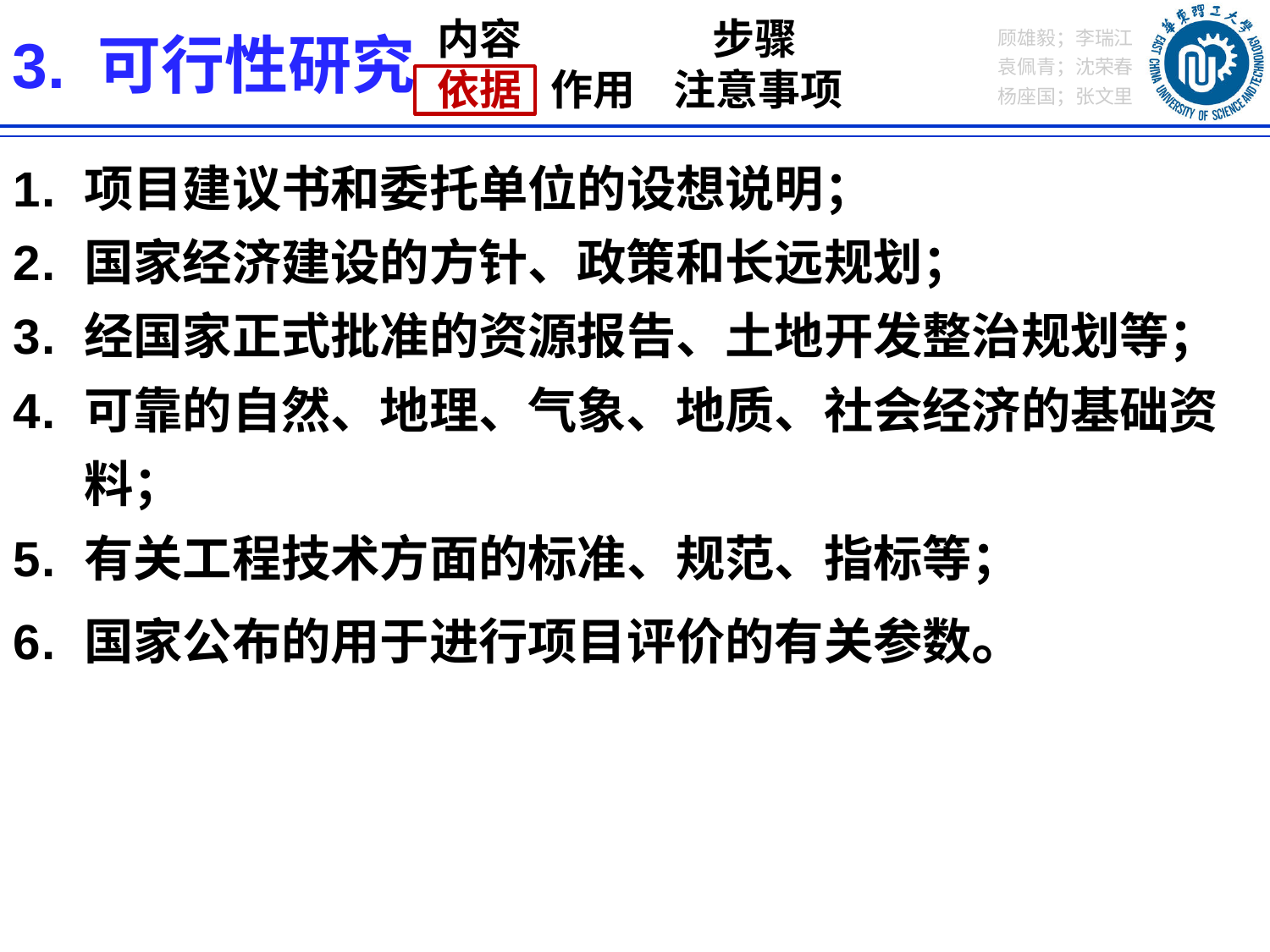

内容                    步骤
依据   作用    注意事项
3. 可行性研究

项目建议书和委托单位的设想说明；
国家经济建设的方针、政策和长远规划；
经国家正式批准的资源报告、土地开发整治规划等；
可靠的自然、地理、气象、地质、社会经济的基础资料；
有关工程技术方面的标准、规范、指标等；
国家公布的用于进行项目评价的有关参数。